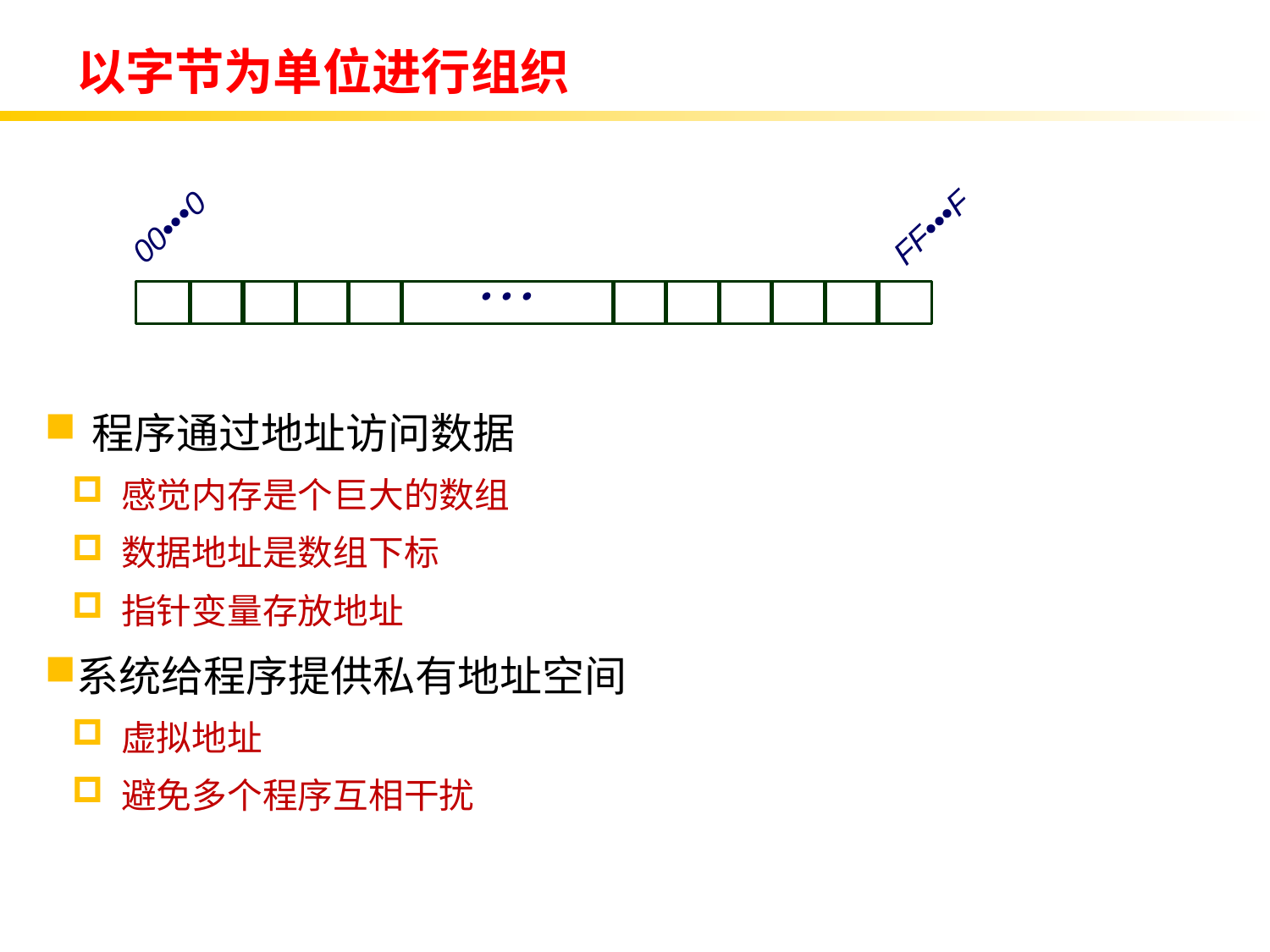

# 以字节为单位进行组织的内存
00•••0
FF•••F
• • •

程序通过地址访问数据
感觉内存是个巨大的数组
数据地址是数组下标
指针变量存放地址
系统给程序提供私有地址空间
虚拟地址
避免多个程序互相干扰